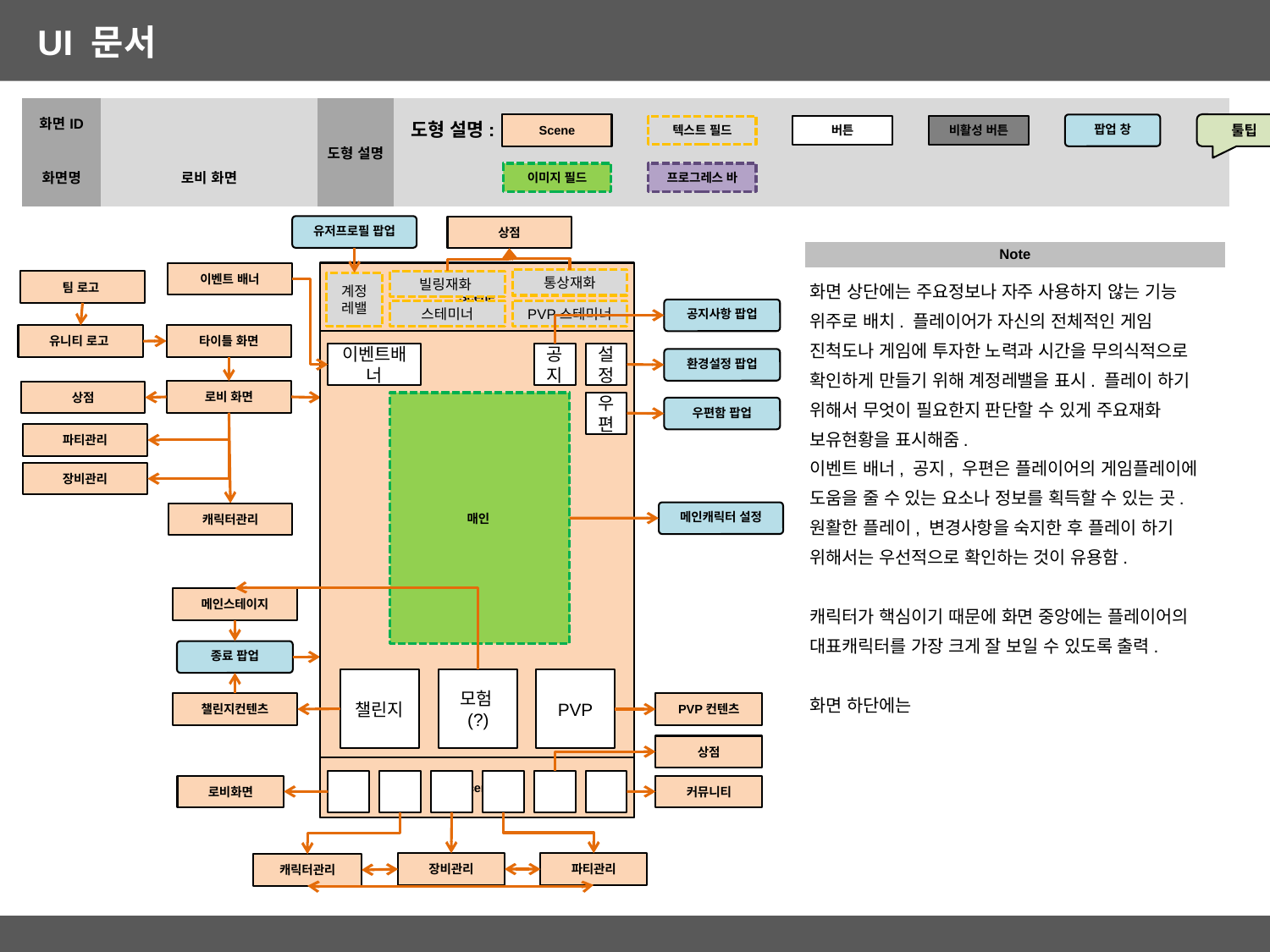

| 화면ID |  | 도형 설명 |  |
| --- | --- | --- | --- |
| 화면명 | 로비 화면 |  |  |
도형 설명:
Scene
툴팁
팝업 창
비활성 버튼
텍스트 필드
버튼
이미지 필드
프로그레스 바
유저프로필 팝업
상점
| Note |
| --- |
| 화면 상단에는 주요정보나 자주 사용하지 않는 기능 위주로 배치. 플레이어가 자신의 전체적인 게임 진척도나 게임에 투자한 노력과 시간을 무의식적으로 확인하게 만들기 위해 계정레밸을 표시. 플레이 하기 위해서 무엇이 필요한지 판단할 수 있게 주요재화 보유현황을 표시해줌. 이벤트 배너, 공지, 우편은 플레이어의 게임플레이에 도움을 줄 수 있는 요소나 정보를 획득할 수 있는 곳. 원활한 플레이, 변경사항을 숙지한 후 플레이 하기 위해서는 우선적으로 확인하는 것이 유용함. 캐릭터가 핵심이기 때문에 화면 중앙에는 플레이어의 대표캐릭터를 가장 크게 잘 보일 수 있도록 출력. 화면 하단에는 |
이벤트 배너
Scene
Scene
통상재화
빌링재화
계정레밸
PVP스테미너
스테미너
이벤트배너
공지
설정
매인
우편
챌린지
모험(?)
PVP
Scene

팀 로고
공지사항 팝업
타이틀 화면
유니티 로고
환경설정 팝업
로비 화면
상점
우편함 팝업
파티관리
장비관리
메인캐릭터 설정
캐릭터관리
메인스테이지
종료 팝업
챌린지컨텐츠
PVP컨텐츠
상점
로비화면
커뮤니티
장비관리
파티관리
캐릭터관리